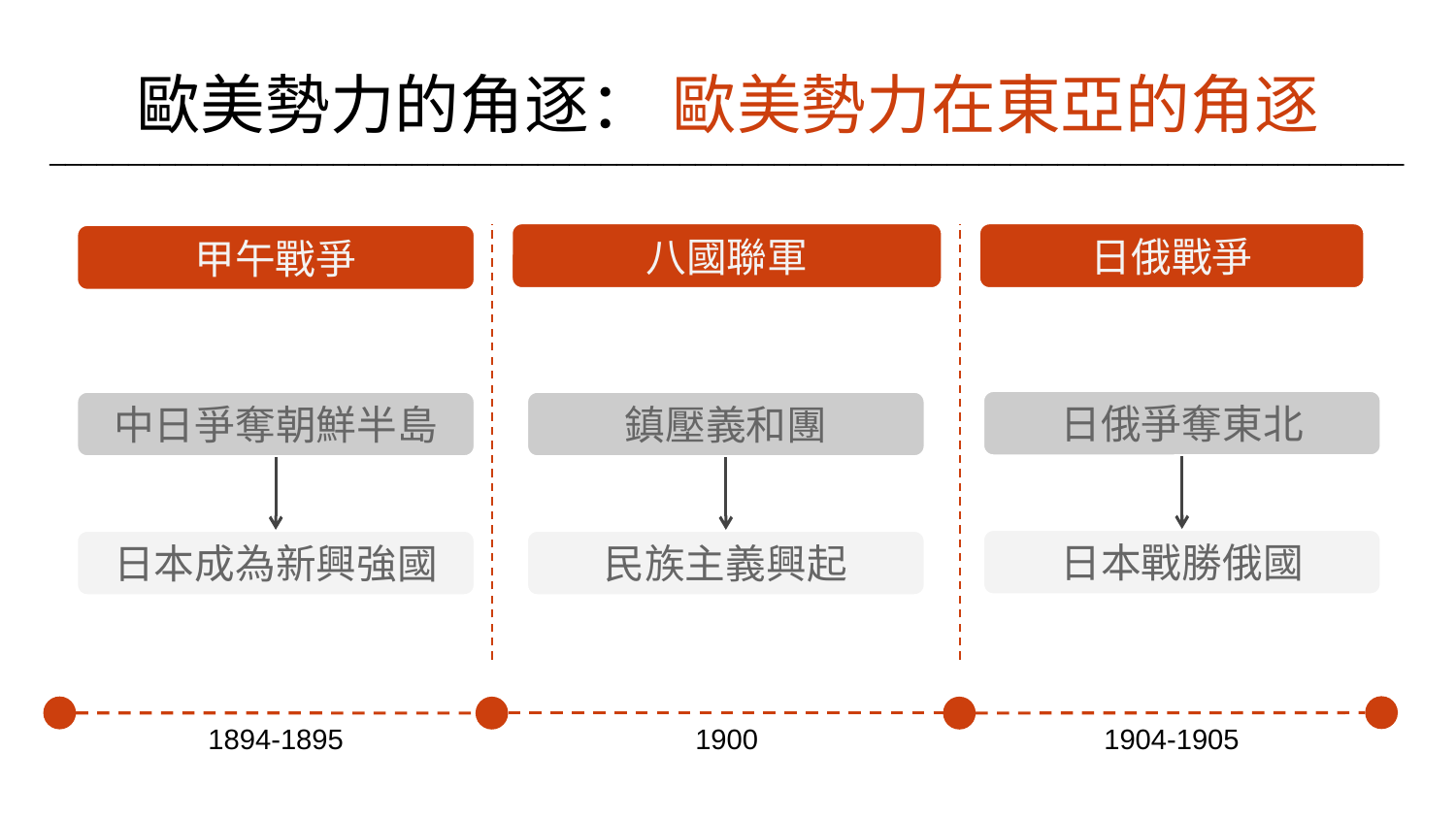

歐美勢力的角逐： 歐美勢力在東亞的角逐
______________________________________________________________________________________
八國聯軍
日俄戰爭
甲午戰爭

日俄爭奪東北
中日爭奪朝鮮半島
鎮壓義和團
日本戰勝俄國
日本成為新興強國
民族主義興起

1894-1895
1900
1904-1905